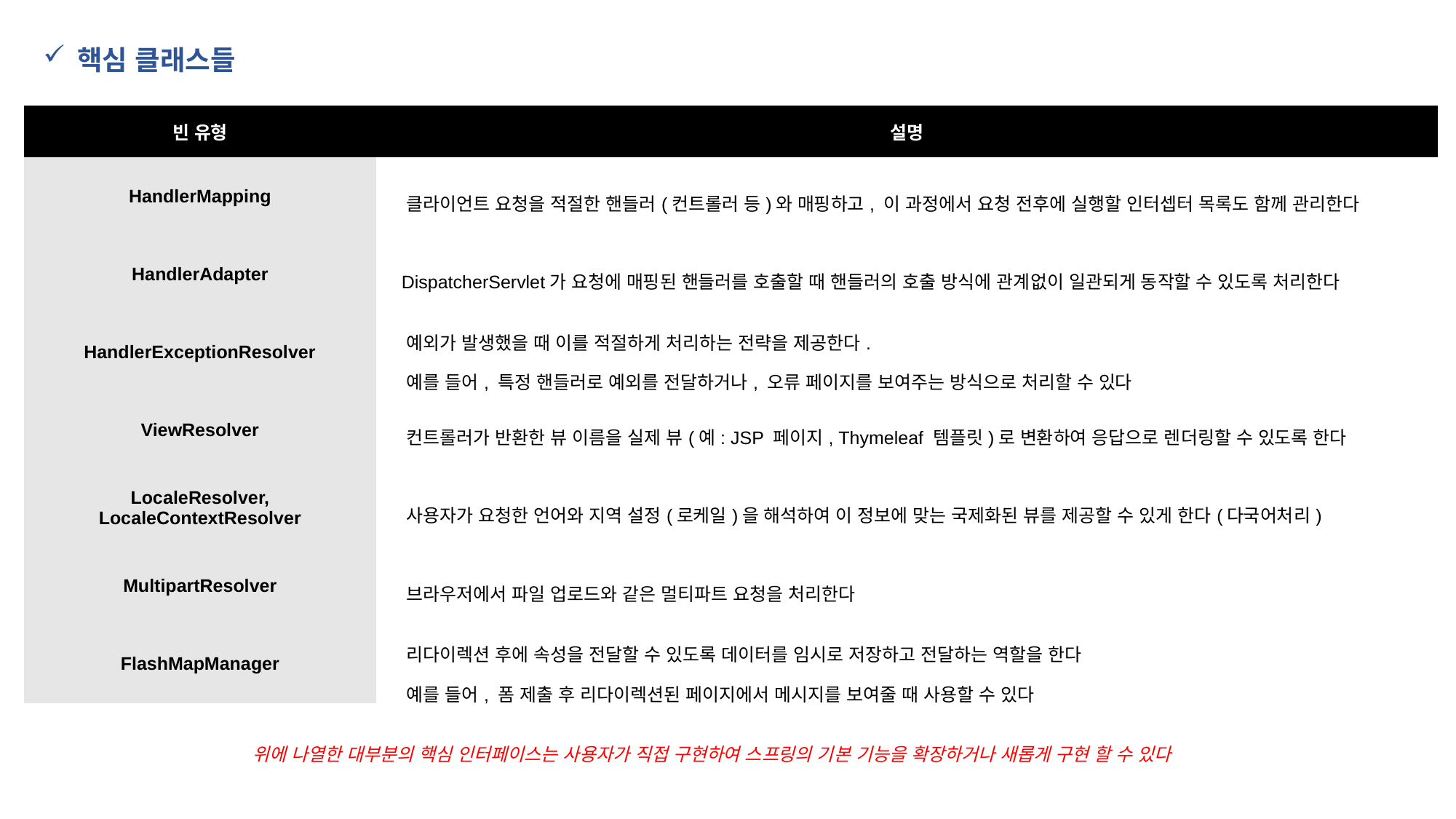

핵심 클래스들
| 빈 유형 | 설명 |
| --- | --- |
| HandlerMapping | 클라이언트 요청을 적절한 핸들러(컨트롤러 등)와 매핑하고, 이 과정에서 요청 전후에 실행할 인터셉터 목록도 함께 관리한다 |
| HandlerAdapter | DispatcherServlet가 요청에 매핑된 핸들러를 호출할 때 핸들러의 호출 방식에 관계없이 일관되게 동작할 수 있도록 처리한다 |
| HandlerExceptionResolver | 예외가 발생했을 때 이를 적절하게 처리하는 전략을 제공한다. 예를 들어, 특정 핸들러로 예외를 전달하거나, 오류 페이지를 보여주는 방식으로 처리할 수 있다 |
| ViewResolver | 컨트롤러가 반환한 뷰 이름을 실제 뷰(예: JSP 페이지, Thymeleaf 템플릿)로 변환하여 응답으로 렌더링할 수 있도록 한다 |
| LocaleResolver, LocaleContextResolver | 사용자가 요청한 언어와 지역 설정(로케일)을 해석하여 이 정보에 맞는 국제화된 뷰를 제공할 수 있게 한다(다국어처리) |
| MultipartResolver | 브라우저에서 파일 업로드와 같은 멀티파트 요청을 처리한다 |
| FlashMapManager | 리다이렉션 후에 속성을 전달할 수 있도록 데이터를 임시로 저장하고 전달하는 역할을 한다 예를 들어, 폼 제출 후 리다이렉션된 페이지에서 메시지를 보여줄 때 사용할 수 있다 |
위에 나열한 대부분의 핵심 인터페이스는 사용자가 직접 구현하여 스프링의 기본 기능을 확장하거나 새롭게 구현 할 수 있다